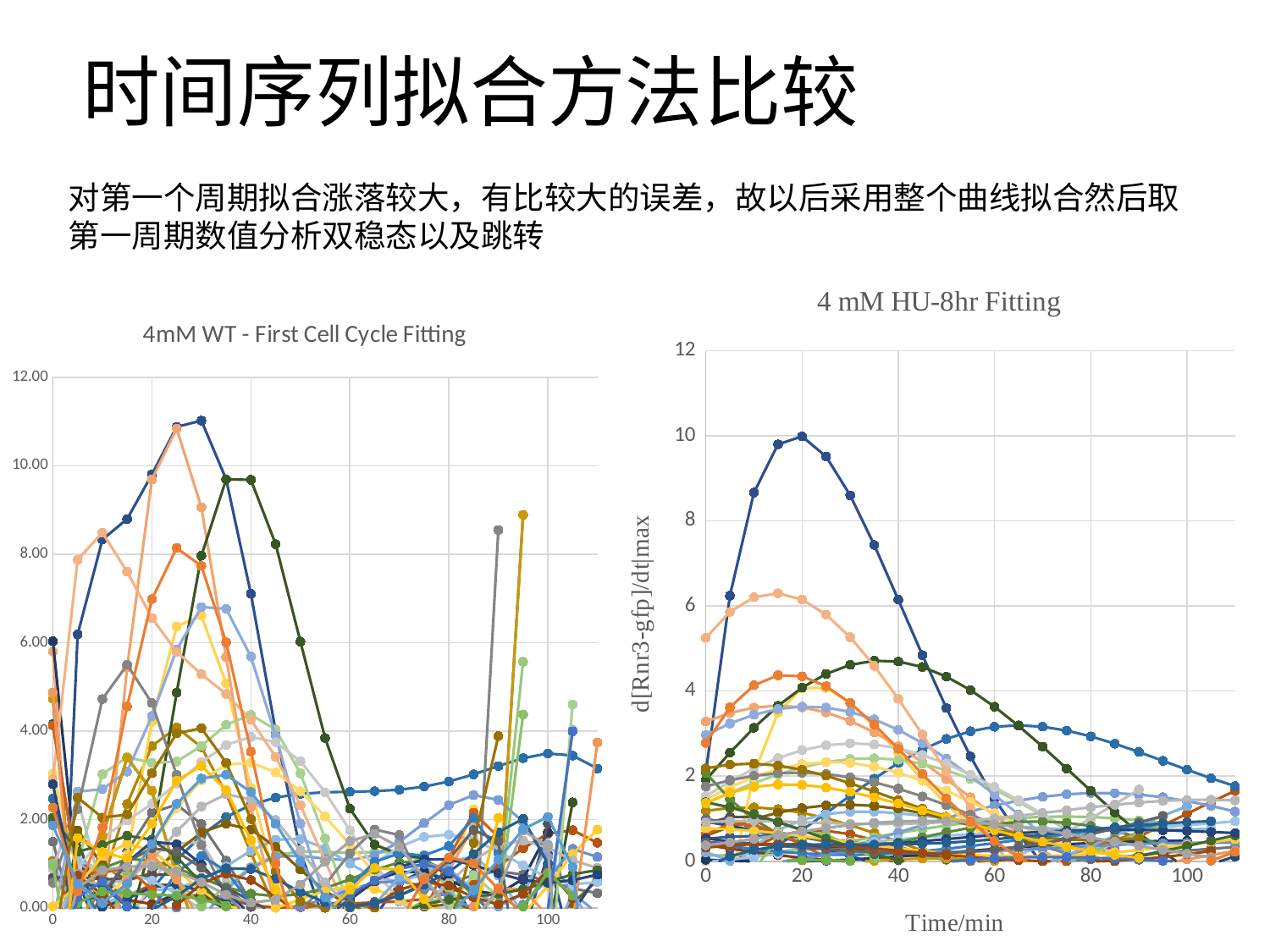

# 时间序列拟合方法比较
对第一个周期拟合涨落较大，有比较大的误差，故以后采用整个曲线拟合然后取第一周期数值分析双稳态以及跳转

### Chart: 4 mM HU-8hr Fitting

| Category |  |  |  |  |  |  |  |  |  |  |  |  |  |  |  |  |  |  |  |  |  |  |  |  |  |  |  |  |  |  |  |  |  |  |  |  |  |  |  |  |  |  |  |  |  |  |  |
|---|---|---|---|---|---|---|---|---|---|---|---|---|---|---|---|---|---|---|---|---|---|---|---|---|---|---|---|---|---|---|---|---|---|---|---|---|---|---|---|---|---|---|---|---|---|---|---|

### Chart: 4mM WT - First Cell Cycle Fitting

| Category |  |  |  |  |  |  |  |  |  |  |  |  |  |  |  |  |  |  |  |  |  |  |  |  |  |  |  |  |  |  |  |  |  |  |  |  |  |  |  |  |  |  |  |  |  |  |  |
|---|---|---|---|---|---|---|---|---|---|---|---|---|---|---|---|---|---|---|---|---|---|---|---|---|---|---|---|---|---|---|---|---|---|---|---|---|---|---|---|---|---|---|---|---|---|---|---|